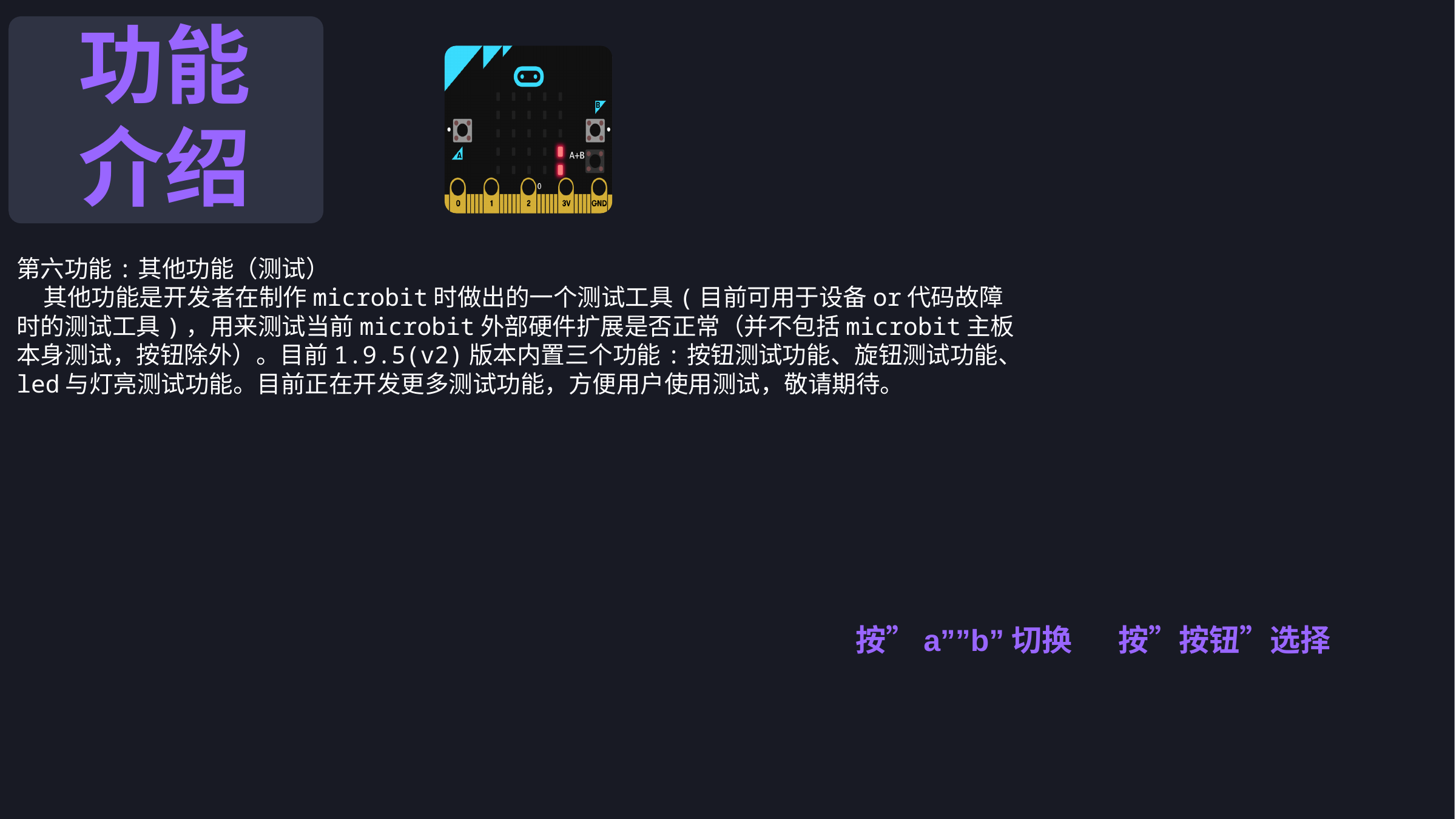

功能
介绍

第六功能:其他功能（测试）
    其他功能是开发者在制作microbit时做出的一个测试工具(目前可用于设备or代码故障时的测试工具)，用来测试当前microbit外部硬件扩展是否正常（并不包括microbit主板本身测试，按钮除外）。目前1.9.5(v2)版本内置三个功能:按钮测试功能、旋钮测试功能、led与灯亮测试功能。目前正在开发更多测试功能，方便用户使用测试，敬请期待。
按”a””b”切换
按”按钮”选择